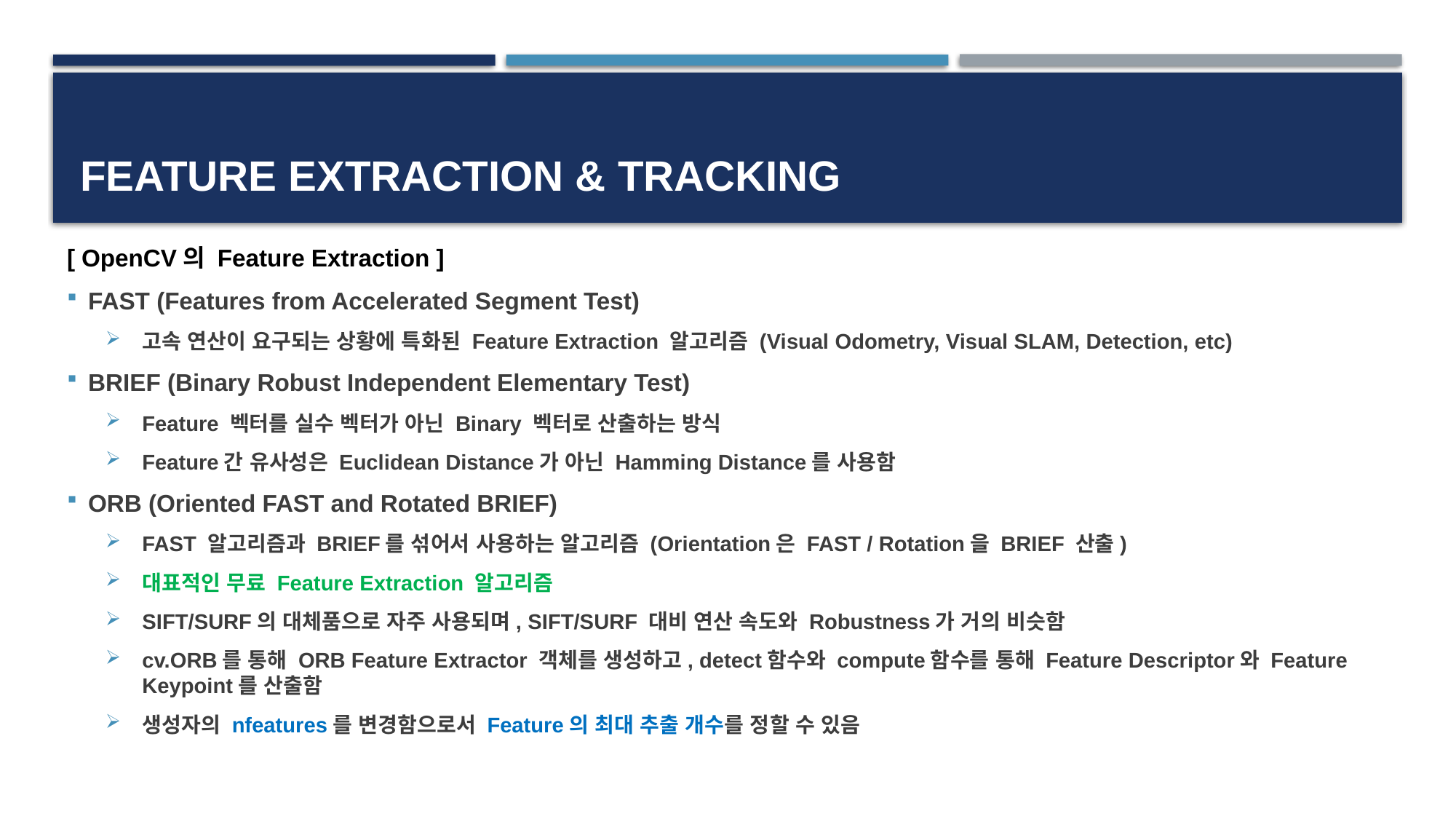

# Feature Extraction & Tracking
[ OpenCV의 Feature Extraction ]
FAST (Features from Accelerated Segment Test)
고속 연산이 요구되는 상황에 특화된 Feature Extraction 알고리즘 (Visual Odometry, Visual SLAM, Detection, etc)
BRIEF (Binary Robust Independent Elementary Test)
Feature 벡터를 실수 벡터가 아닌 Binary 벡터로 산출하는 방식
Feature간 유사성은 Euclidean Distance가 아닌 Hamming Distance를 사용함
ORB (Oriented FAST and Rotated BRIEF)
FAST 알고리즘과 BRIEF를 섞어서 사용하는 알고리즘 (Orientation은 FAST / Rotation을 BRIEF 산출)
대표적인 무료 Feature Extraction 알고리즘
SIFT/SURF의 대체품으로 자주 사용되며, SIFT/SURF 대비 연산 속도와 Robustness가 거의 비슷함
cv.ORB를 통해 ORB Feature Extractor 객체를 생성하고, detect함수와 compute함수를 통해 Feature Descriptor와 Feature Keypoint를 산출함
생성자의 nfeatures를 변경함으로서 Feature의 최대 추출 개수를 정할 수 있음